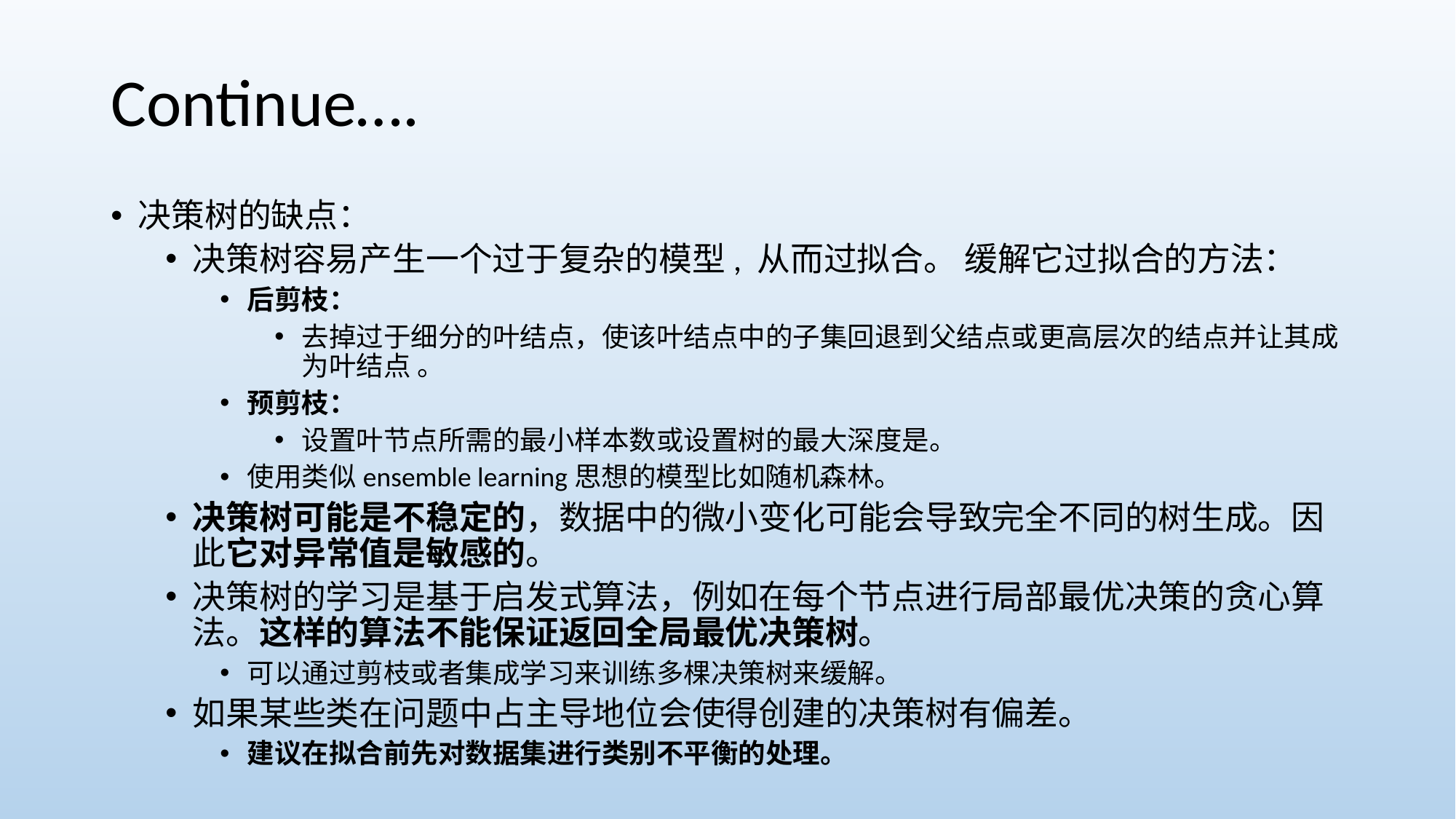

# Continue….
决策树的缺点：
决策树容易产生一个过于复杂的模型, 从而过拟合。 缓解它过拟合的方法：
后剪枝：
去掉过于细分的叶结点，使该叶结点中的子集回退到父结点或更高层次的结点并让其成为叶结点 。
预剪枝：
设置叶节点所需的最小样本数或设置树的最大深度是。
使用类似ensemble learning思想的模型比如随机森林。
决策树可能是不稳定的，数据中的微小变化可能会导致完全不同的树生成。因此它对异常值是敏感的。
决策树的学习是基于启发式算法，例如在每个节点进行局部最优决策的贪心算法。这样的算法不能保证返回全局最优决策树。
可以通过剪枝或者集成学习来训练多棵决策树来缓解。
如果某些类在问题中占主导地位会使得创建的决策树有偏差。
建议在拟合前先对数据集进行类别不平衡的处理。